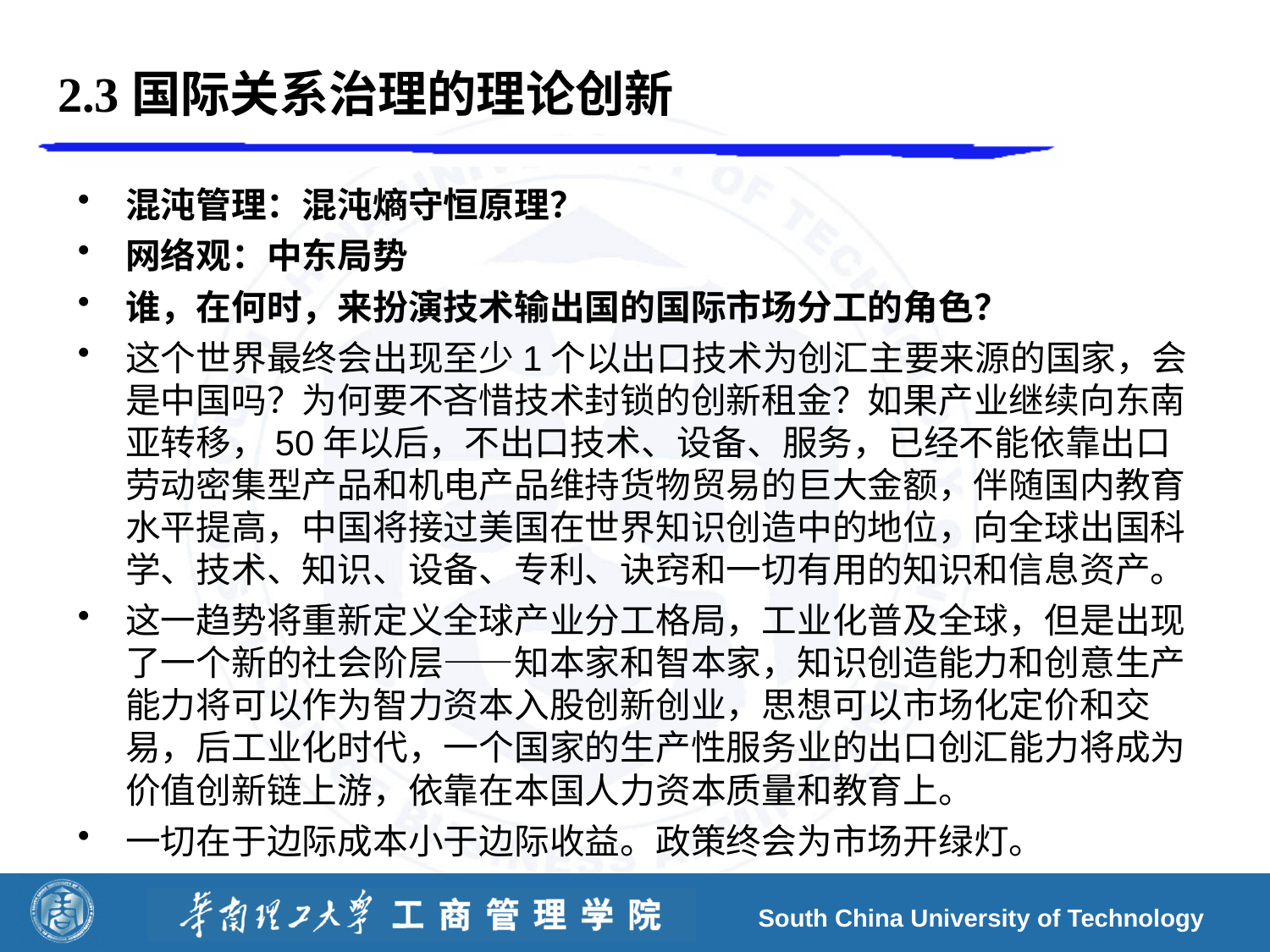

# 2.3国际关系治理的理论创新
混沌管理：混沌熵守恒原理？
网络观：中东局势
谁，在何时，来扮演技术输出国的国际市场分工的角色？
这个世界最终会出现至少1个以出口技术为创汇主要来源的国家，会是中国吗？为何要不吝惜技术封锁的创新租金？如果产业继续向东南亚转移，50年以后，不出口技术、设备、服务，已经不能依靠出口劳动密集型产品和机电产品维持货物贸易的巨大金额，伴随国内教育水平提高，中国将接过美国在世界知识创造中的地位，向全球出国科学、技术、知识、设备、专利、诀窍和一切有用的知识和信息资产。
这一趋势将重新定义全球产业分工格局，工业化普及全球，但是出现了一个新的社会阶层——知本家和智本家，知识创造能力和创意生产能力将可以作为智力资本入股创新创业，思想可以市场化定价和交易，后工业化时代，一个国家的生产性服务业的出口创汇能力将成为价值创新链上游，依靠在本国人力资本质量和教育上。
一切在于边际成本小于边际收益。政策终会为市场开绿灯。

South China University of Technology